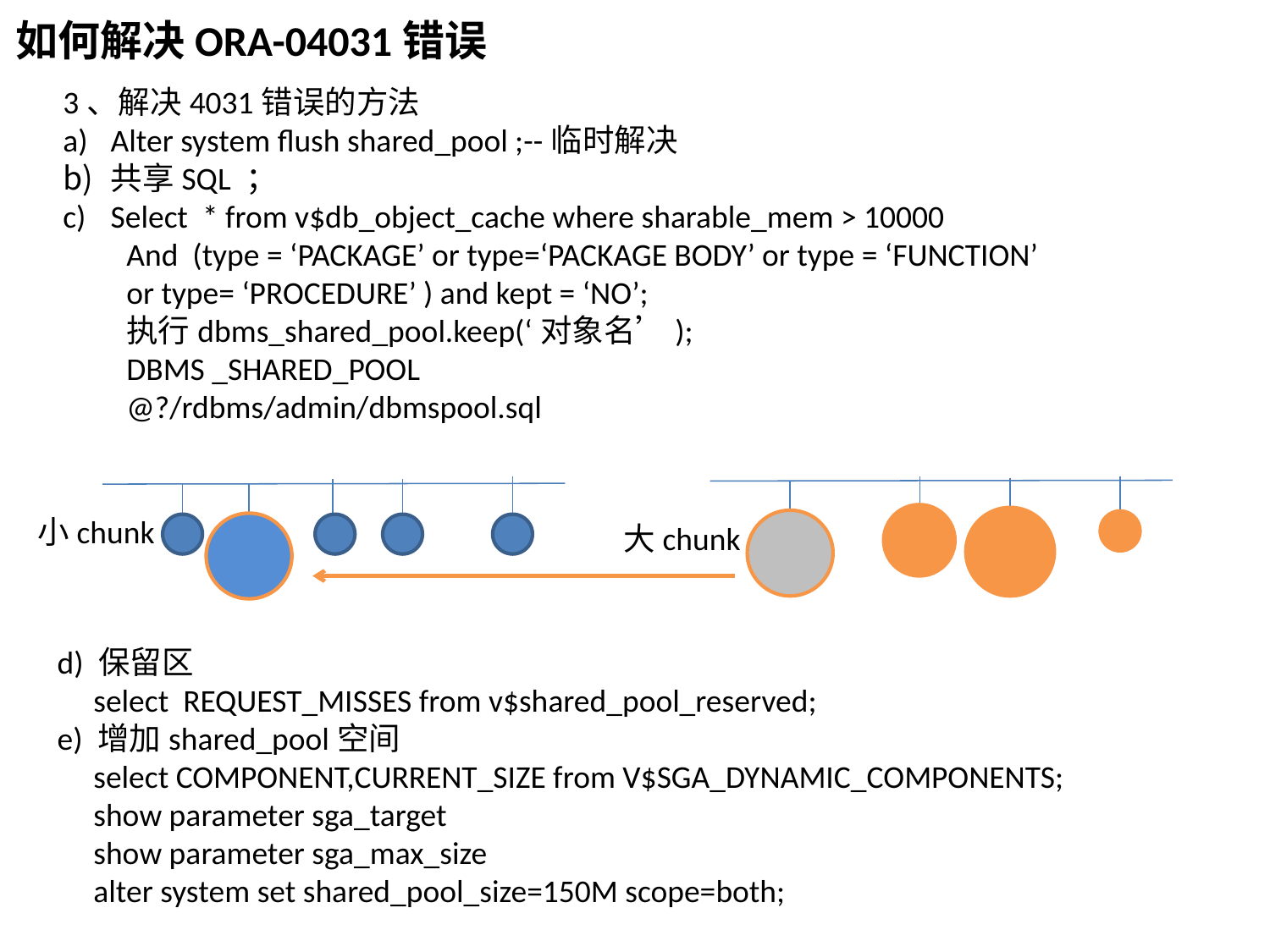

如何解决ORA-04031错误
3、解决4031错误的方法
Alter system flush shared_pool ;--临时解决
共享SQL ；
Select  * from v$db_object_cache where sharable_mem > 10000
And  (type = ‘PACKAGE’ or type=‘PACKAGE BODY’ or type = ‘FUNCTION’
or type= ‘PROCEDURE’ ) and kept = ‘NO’;
执行dbms_shared_pool.keep(‘对象名’);
DBMS _SHARED_POOL
@?/rdbms/admin/dbmspool.sql

小chunk

大chunk

d) 保留区
     select  REQUEST_MISSES from v$shared_pool_reserved;
e) 增加shared_pool空间
     select COMPONENT,CURRENT_SIZE from V$SGA_DYNAMIC_COMPONENTS;
     show parameter sga_target
     show parameter sga_max_size
     alter system set shared_pool_size=150M scope=both;